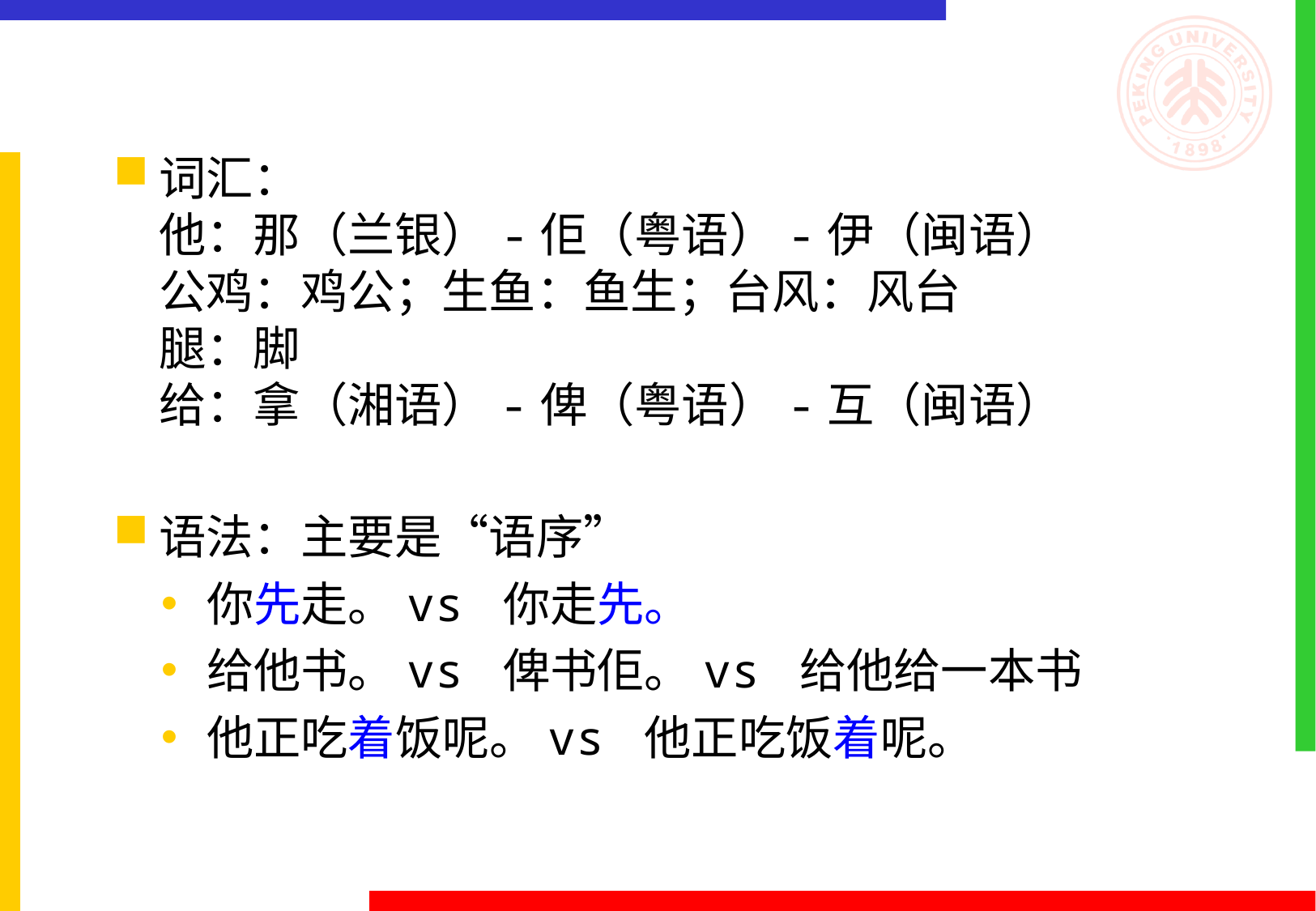

#
词汇：
他：那（兰银）-佢（粤语）-伊（闽语）
公鸡：鸡公；生鱼：鱼生；台风：风台
腿：脚
给：拿（湘语）-俾（粤语）-互（闽语）

语法：主要是“语序”
你先走。vs 你走先。
给他书。vs 俾书佢。vs 给他给一本书
他正吃着饭呢。vs 他正吃饭着呢。